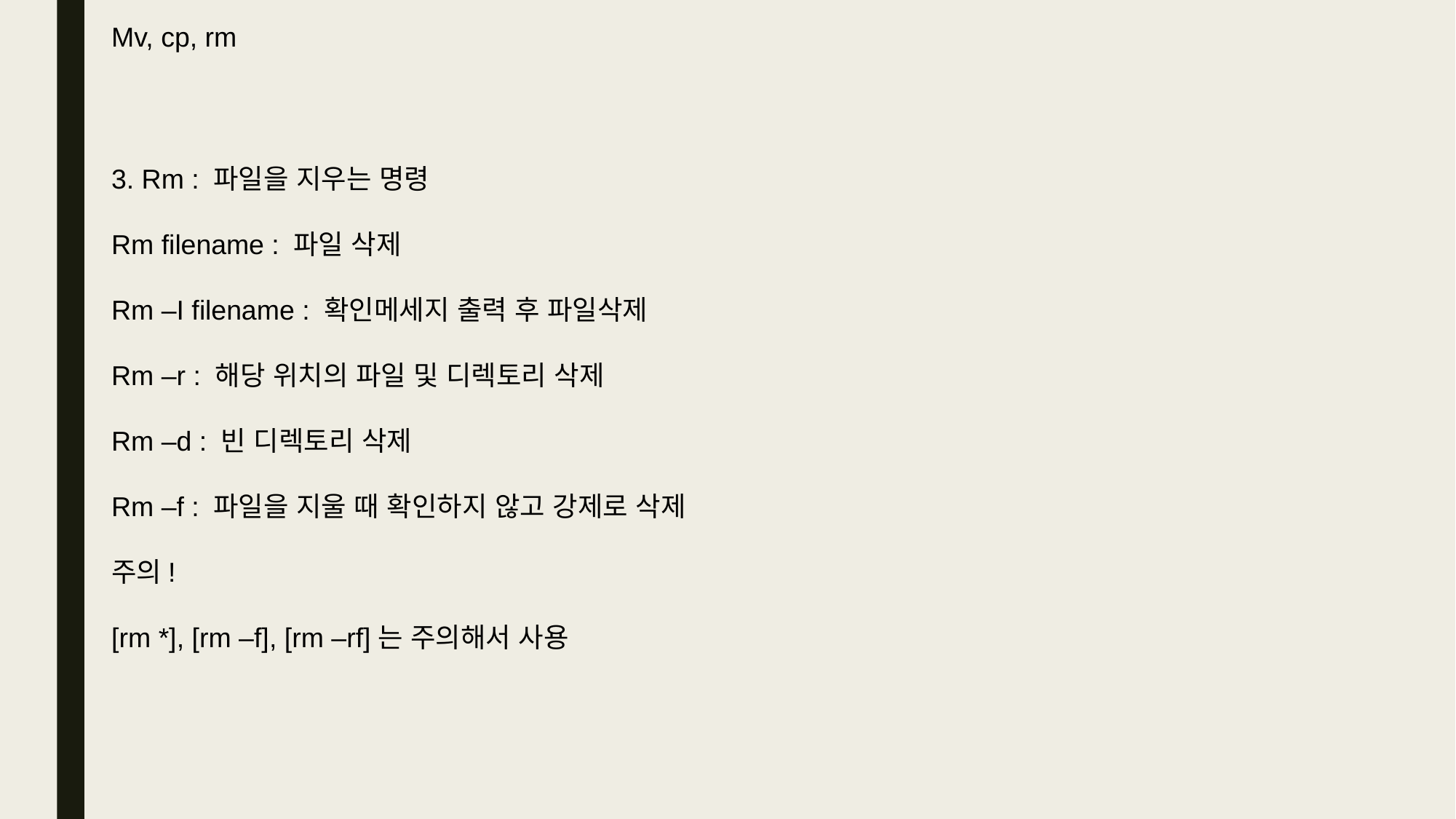

Mv, cp, rm
3. Rm : 파일을 지우는 명령

Rm filename : 파일 삭제

Rm –I filename : 확인메세지 출력 후 파일삭제

Rm –r : 해당 위치의 파일 및 디렉토리 삭제

Rm –d : 빈 디렉토리 삭제

Rm –f : 파일을 지울 때 확인하지 않고 강제로 삭제

주의!

[rm *], [rm –f], [rm –rf]는 주의해서 사용